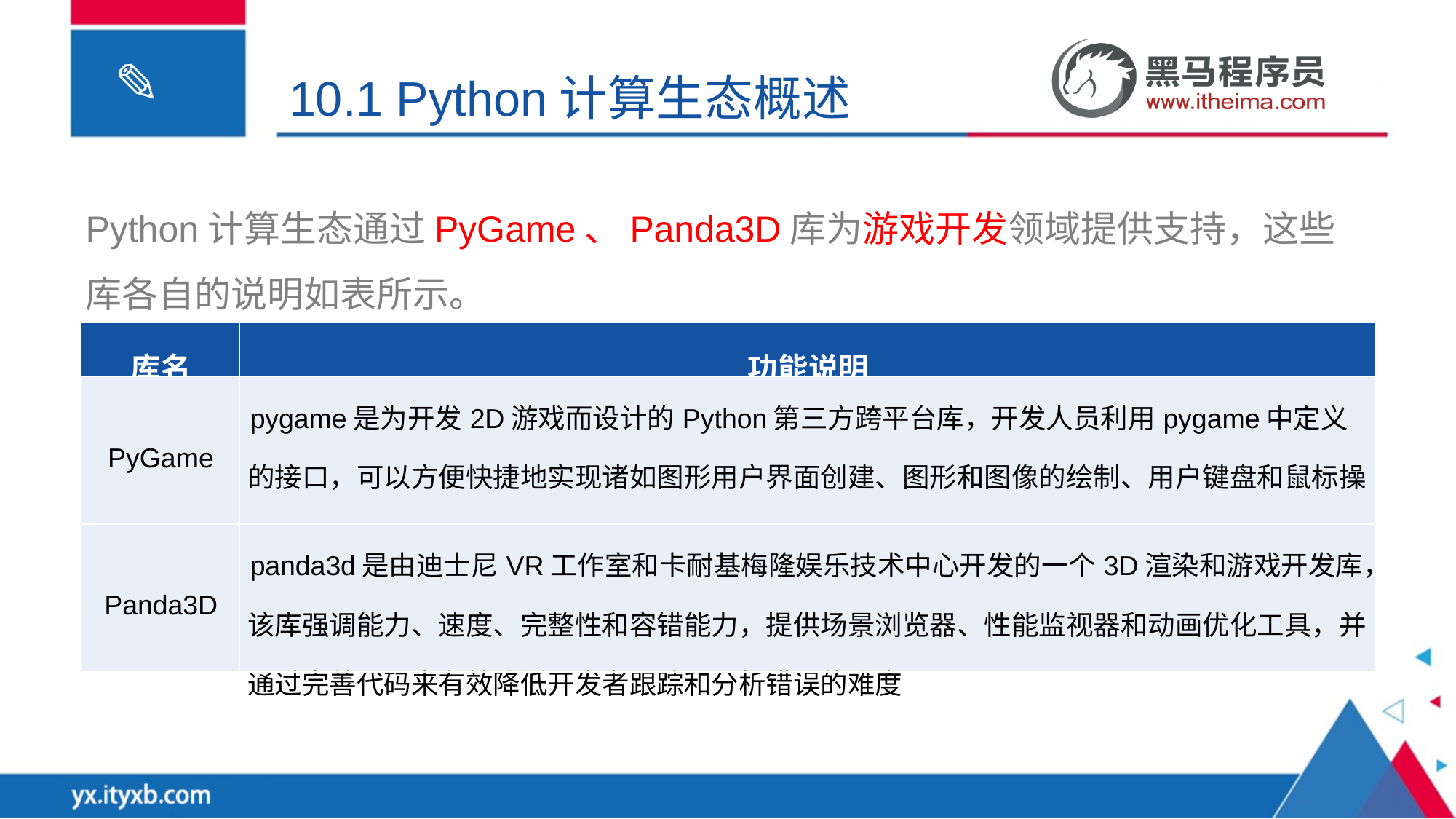

10.1 Python计算生态概述
Python计算生态通过PyGame、Panda3D库为游戏开发领域提供支持，这些库各自的说明如表所示。
| 库名 | 功能说明 |
| --- | --- |
| PyGame | pygame是为开发2D游戏而设计的Python第三方跨平台库，开发人员利用pygame中定义的接口，可以方便快捷地实现诸如图形用户界面创建、图形和图像的绘制、用户键盘和鼠标操作的监听以及播放音频等游戏中常用的功能 |
| Panda3D | panda3d是由迪士尼VR工作室和卡耐基梅隆娱乐技术中心开发的一个3D渲染和游戏开发库，该库强调能力、速度、完整性和容错能力，提供场景浏览器、性能监视器和动画优化工具，并通过完善代码来有效降低开发者跟踪和分析错误的难度 |